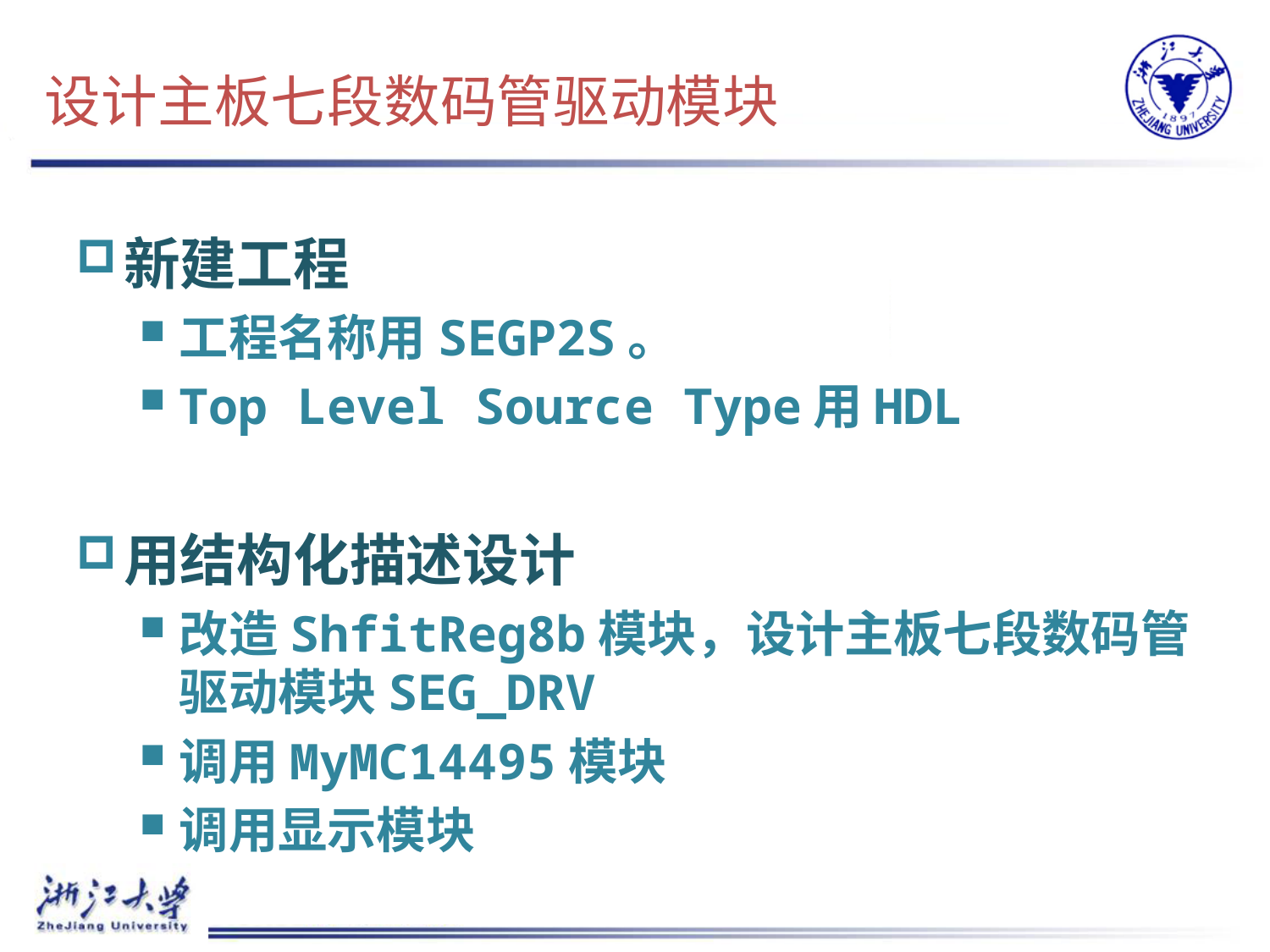

# 设计主板七段数码管驱动模块
新建工程
工程名称用SEGP2S。
Top Level Source Type用HDL

用结构化描述设计
改造ShfitReg8b模块，设计主板七段数码管驱动模块SEG_DRV
调用MyMC14495模块
调用显示模块